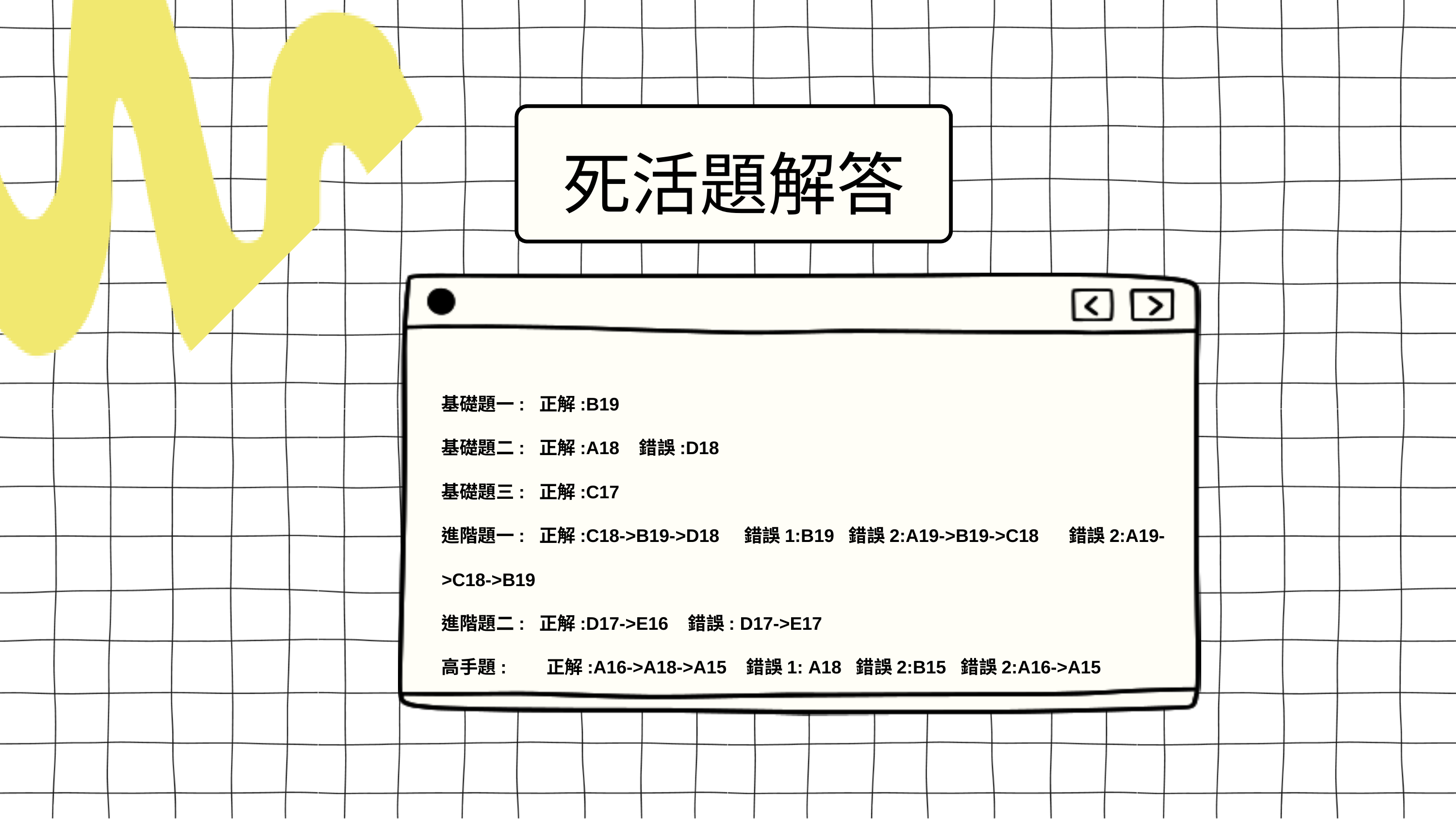

死活題解答

基礎題一:  正解:B19
基礎題二:  正解:A18   錯誤:D18
基礎題三:  正解:C17
進階題一:  正解:C18->B19->D18    錯誤1:B19  錯誤2:A19->B19->C18     錯誤2:A19->C18->B19
進階題二:  正解:D17->E16   錯誤: D17->E17
高手題:       正解:A16->A18->A15   錯誤1: A18  錯誤2:B15  錯誤2:A16->A15